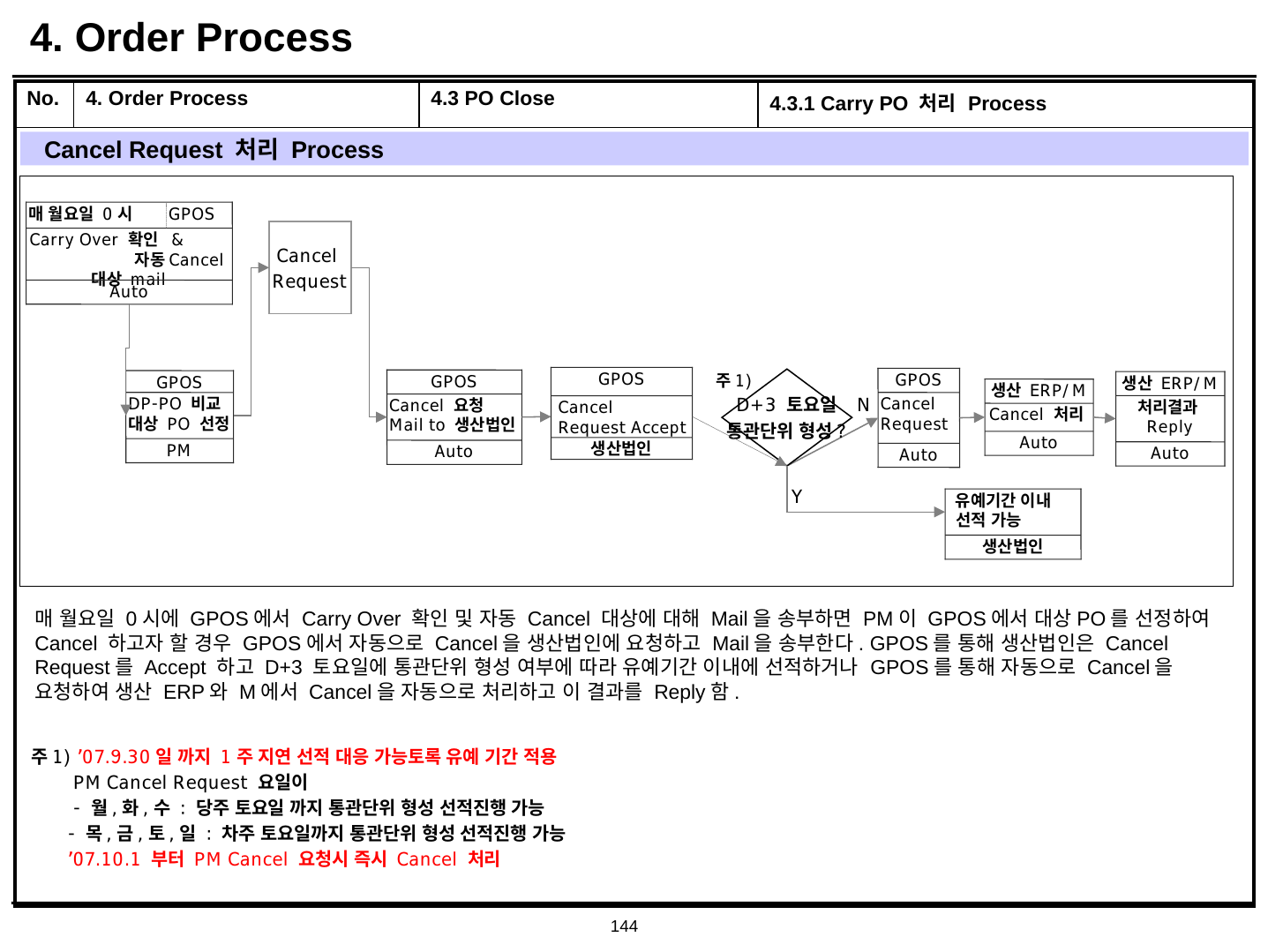

# 4. Order Process
| No. | 4. Order Process | 4.3 PO Close | 4.3.1 Carry PO 처리 Process |
| --- | --- | --- | --- |
|  |  |  |  |
Cancel Request 처리 Process

매 월요일 0시

GPOS

Cancel
Request
Carry Over 확인  &                              자동Cancel 대상 mail

Auto

주1)
GPOS

GPOS

D+3 토요일
통관단위 형성?
GPOS

GPOS

생산 ERP/M

생산 ERP/M

N
DP-PO 비교
대상 PO 선정

Cancel
Request

Cancel 요청
Mail to 생산법인

처리결과
Reply

 Cancel
 Request Accept

Cancel 처리

Auto

생산법인

PM

Auto

Auto

Auto

Y
 유예기간 이내
 선적 가능

생산법인

매 월요일 0시에 GPOS에서 Carry Over 확인 및 자동 Cancel 대상에 대해 Mail을 송부하면 PM이 GPOS에서 대상PO를 선정하여 Cancel 하고자 할 경우 GPOS에서 자동으로 Cancel을 생산법인에 요청하고 Mail을 송부한다. GPOS를 통해 생산법인은 Cancel Request를 Accept 하고 D+3 토요일에 통관단위 형성 여부에 따라 유예기간 이내에 선적하거나 GPOS를 통해 자동으로 Cancel을 요청하여 생산 ERP와 M에서 Cancel을 자동으로 처리하고 이 결과를 Reply함.
주1) ’07.9.30일 까지 1주 지연 선적 대응 가능토록 유예 기간 적용
        PM Cancel Request 요일이
        - 월,화,수 : 당주 토요일 까지 통관단위 형성 선적진행 가능
       - 목,금,토,일 : 차주 토요일까지 통관단위 형성 선적진행 가능
       ’07.10.1 부터 PM Cancel 요청시 즉시 Cancel 처리
144